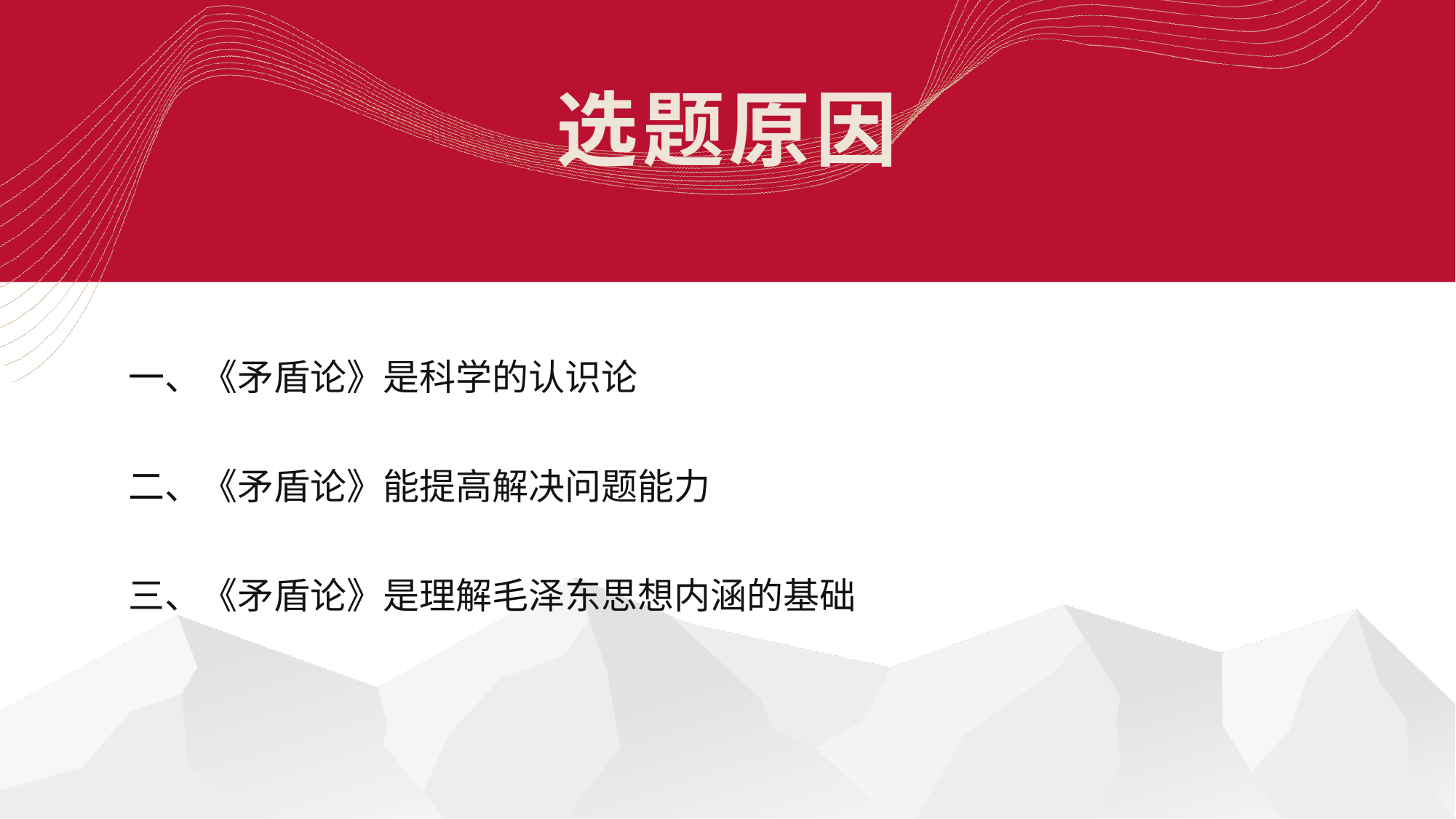

# 选题原因
一、《矛盾论》是科学的认识论
二、《矛盾论》能提高解决问题能力
三、《矛盾论》是理解毛泽东思想内涵的基础